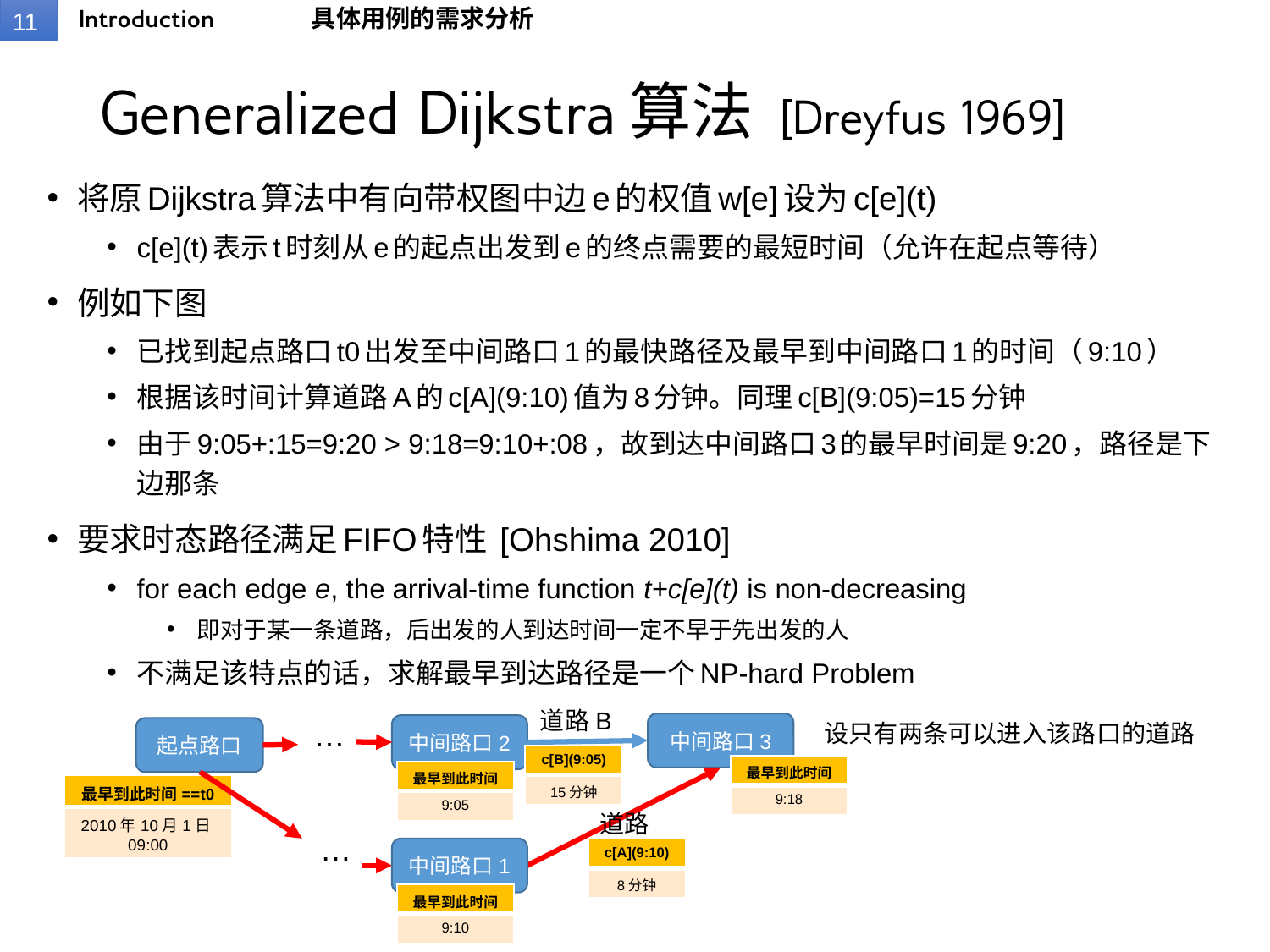

Introduction
具体用例的需求分析
# Generalized Dijkstra算法 [Dreyfus 1969]
将原Dijkstra算法中有向带权图中边e的权值w[e]设为c[e](t)
c[e](t)表示t时刻从e的起点出发到e的终点需要的最短时间（允许在起点等待）
例如下图
已找到起点路口t0出发至中间路口1的最快路径及最早到中间路口1的时间（9:10）
根据该时间计算道路A的c[A](9:10)值为8分钟。同理c[B](9:05)=15分钟
由于9:05+:15=9:20 > 9:18=9:10+:08，故到达中间路口3的最早时间是9:20，路径是下边那条
要求时态路径满足FIFO特性 [Ohshima 2010]
for each edge e, the arrival-time function t+c[e](t) is non-decreasing
即对于某一条道路，后出发的人到达时间一定不早于先出发的人
不满足该特点的话，求解最早到达路径是一个NP-hard Problem
道路B
…
设只有两条可以进入该路口的道路
中间路口3
中间路口2
起点路口
| c[B](9:05) |
| --- |
| 15分钟 |
| 最早到此时间 |
| --- |
| 9:18 |
| 最早到此时间 |
| --- |
| 9:05 |
| 最早到此时间==t0 |
| --- |
| 2010年10月1日09:00 |
道路A
…
中间路口1
| c[A](9:10) |
| --- |
| 8分钟 |
| 最早到此时间 |
| --- |
| 9:10 |